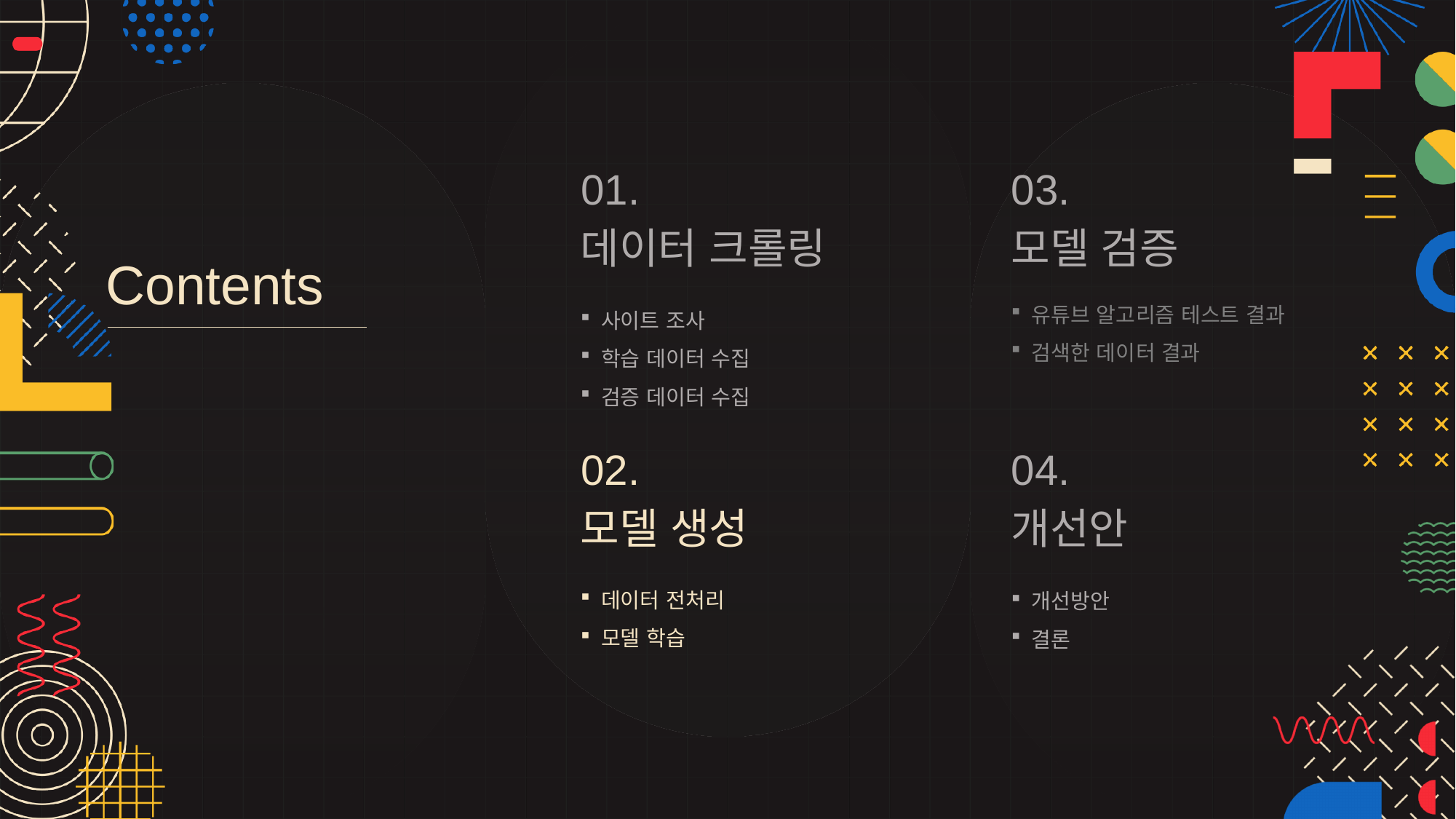

01.
03.
데이터 크롤링
모델 검증
Contents
유튜브 알고리즘 테스트 결과
검색한 데이터 결과
사이트 조사
학습 데이터 수집
검증 데이터 수집
02.
04.
개선안
모델 생성
데이터 전처리
모델 학습
개선방안
결론